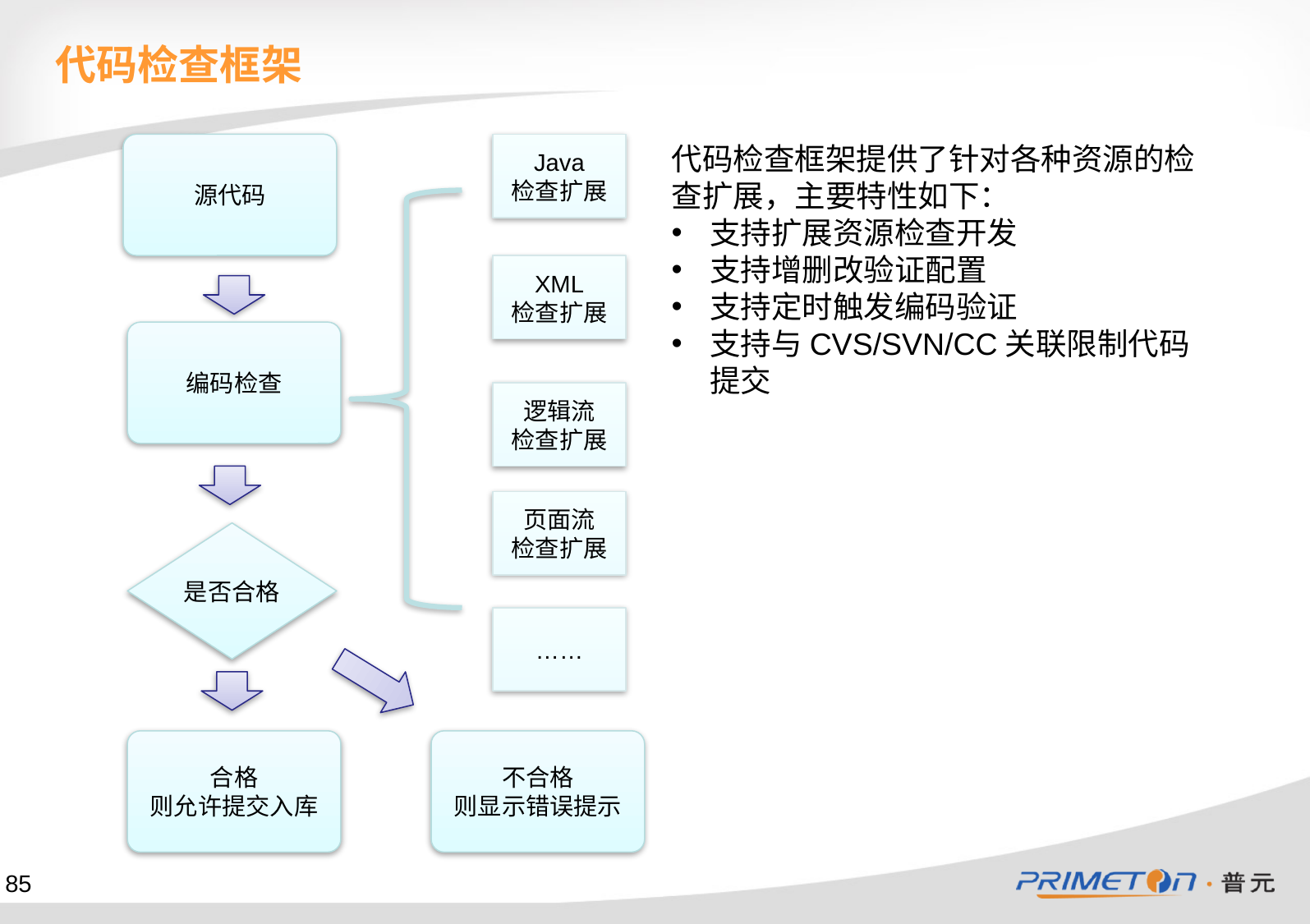

代码检查框架
代码检查框架提供了针对各种资源的检查扩展，主要特性如下：
支持扩展资源检查开发
支持增删改验证配置
支持定时触发编码验证
支持与CVS/SVN/CC关联限制代码提交
源代码
Java
检查扩展

XML
检查扩展

编码检查
逻辑流
检查扩展

页面流
检查扩展
是否合格
……

合格
则允许提交入库
不合格
则显示错误提示
85